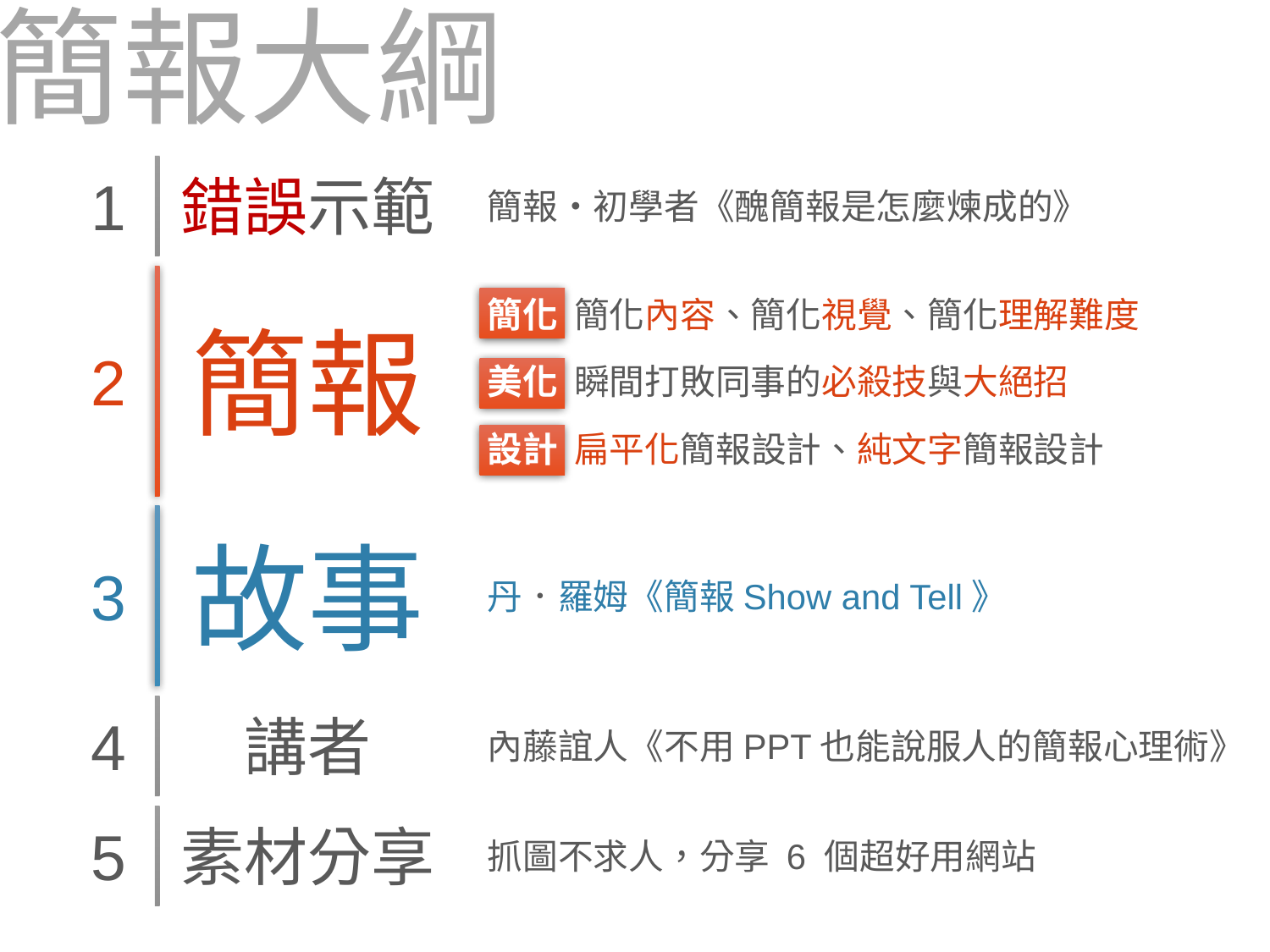

簡報大綱

1
錯誤示範
簡報‧初學者《醜簡報是怎麼煉成的》

簡化  簡化內容、簡化視覺、簡化理解難度

簡報
2
美化  瞬間打敗同事的必殺技與大絕招

設計  扁平化簡報設計、純文字簡報設計

故事
3
丹．羅姆《簡報Show and Tell》

4
講者
內藤誼人《不用PPT也能說服人的簡報心理術》

5
素材分享
抓圖不求人，分享 6 個超好用網站